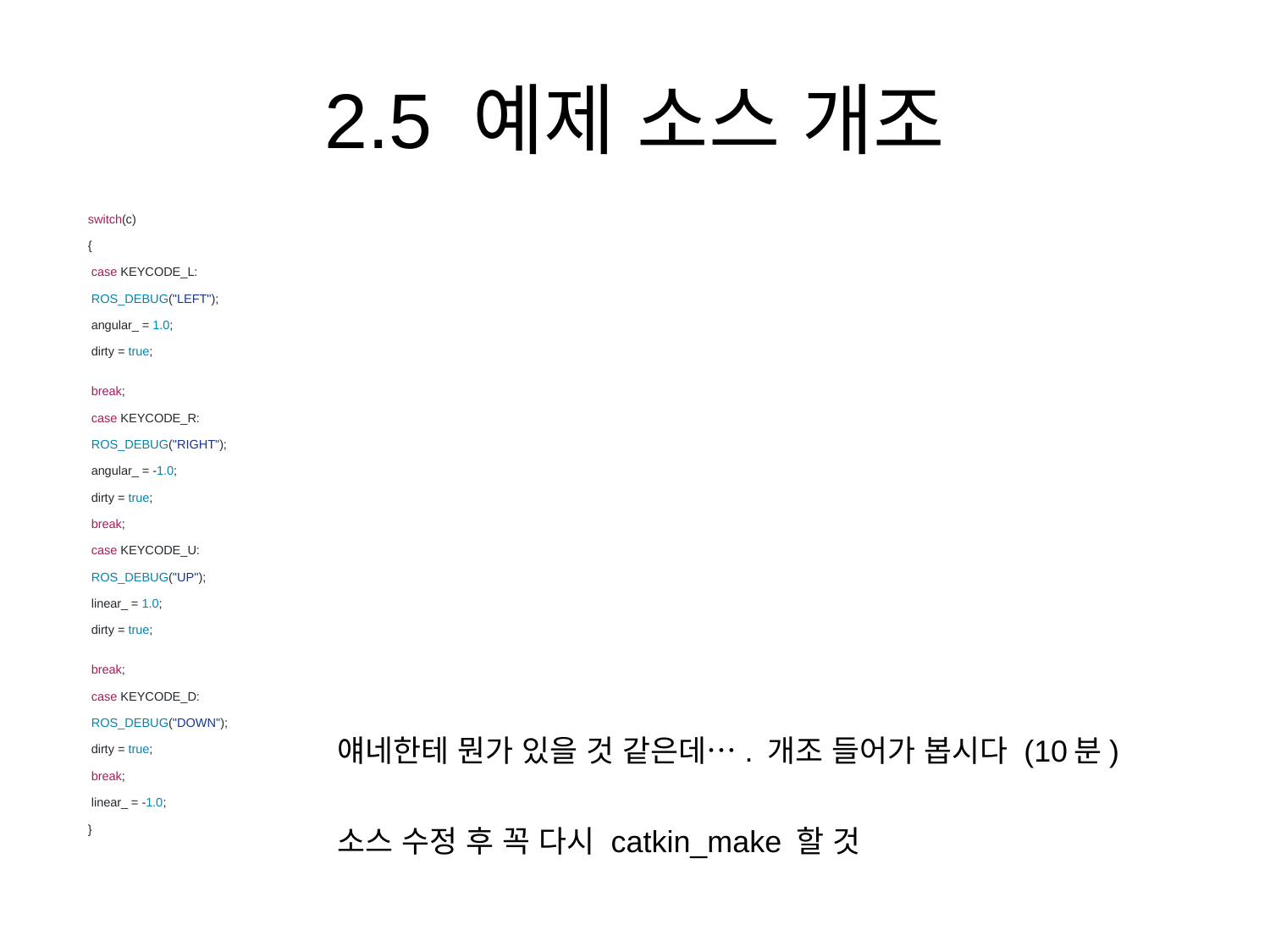

# 2.5 예제 소스 개조
|  | switch(c) |
| --- | --- |
|  | { |
|  | case KEYCODE\_L: |
|  | ROS\_DEBUG("LEFT"); |
|  | angular\_ = 1.0; |
|  | dirty = true; |
|  | break; |
|  | case KEYCODE\_R: |
|  | ROS\_DEBUG("RIGHT"); |
|  | angular\_ = -1.0; |
|  | dirty = true; |
|  | break; |
|  | case KEYCODE\_U: |
|  | ROS\_DEBUG("UP"); |
|  | linear\_ = 1.0; |
|  | dirty = true; |
|  | break; |
|  | case KEYCODE\_D: |
|  | ROS\_DEBUG("DOWN"); |
|  | dirty = true; |
|  | break; |
|  | linear\_ = -1.0; } |
얘네한테 뭔가 있을 것 같은데…. 개조 들어가 봅시다 (10분)

소스 수정 후 꼭 다시 catkin_make 할 것